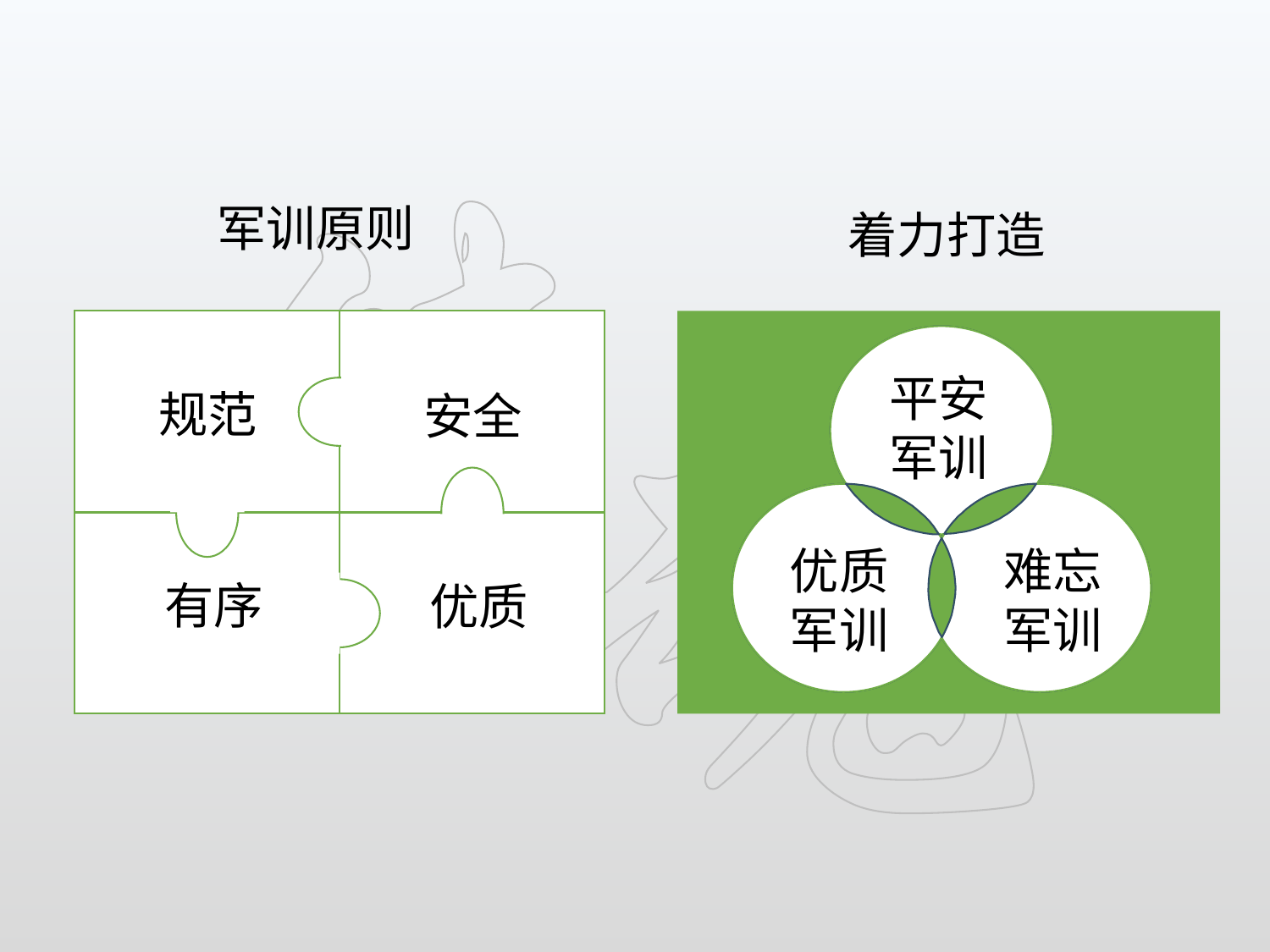

军训原则
着力打造

平安
军训
规范
安全

优质
军训
难忘
军训
有序
优质